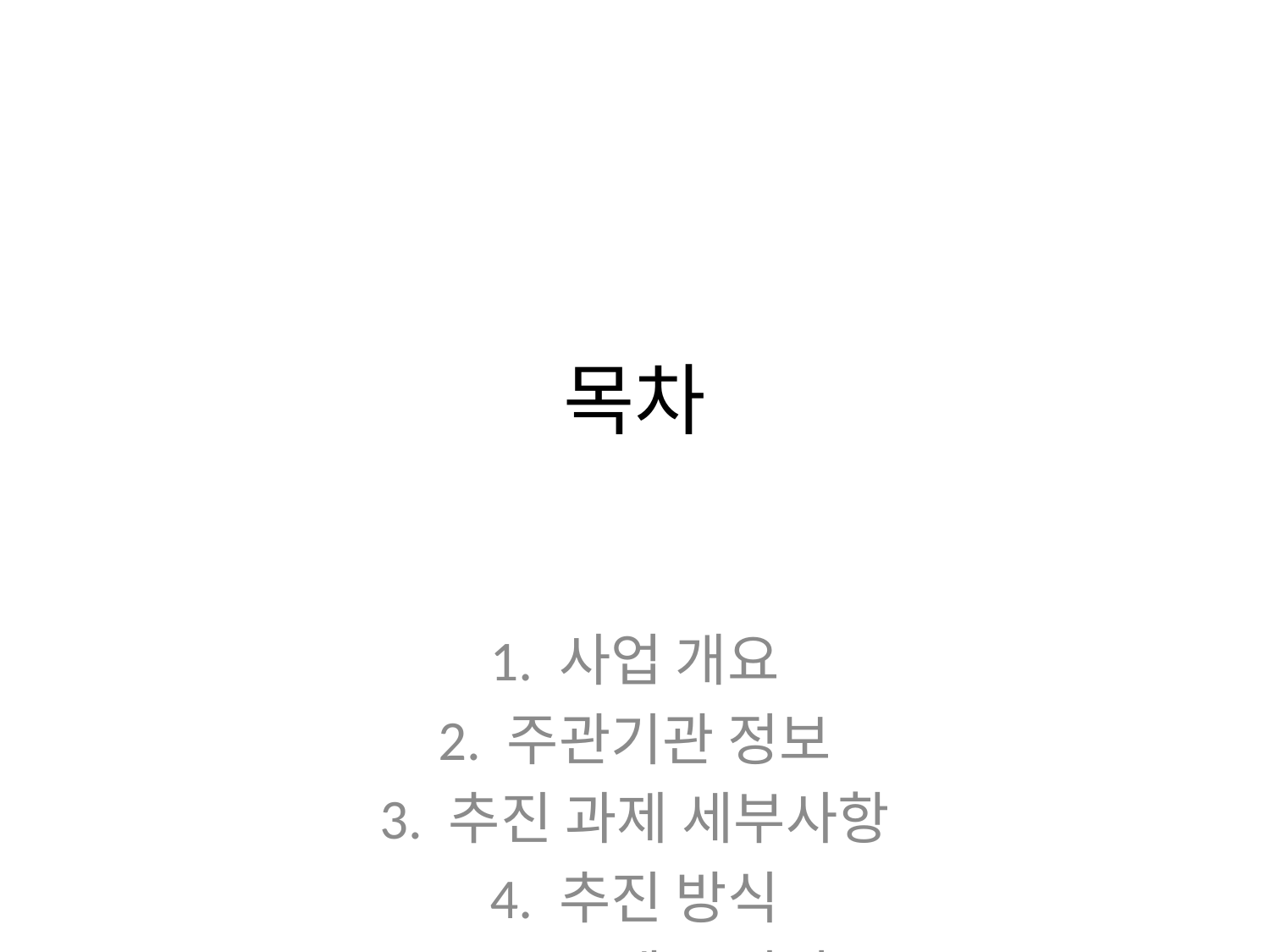

# 목차

1. 사업 개요
2. 주관기관 정보
3. 추진 과제 세부사항
4. 추진 방식
5. 프로젝트 일정
6. 기관 현황 상세
7. 목표 시스템 상세
8. 국제 협력 측면
9. 현지 파트너십
10. 기술 도입 계획